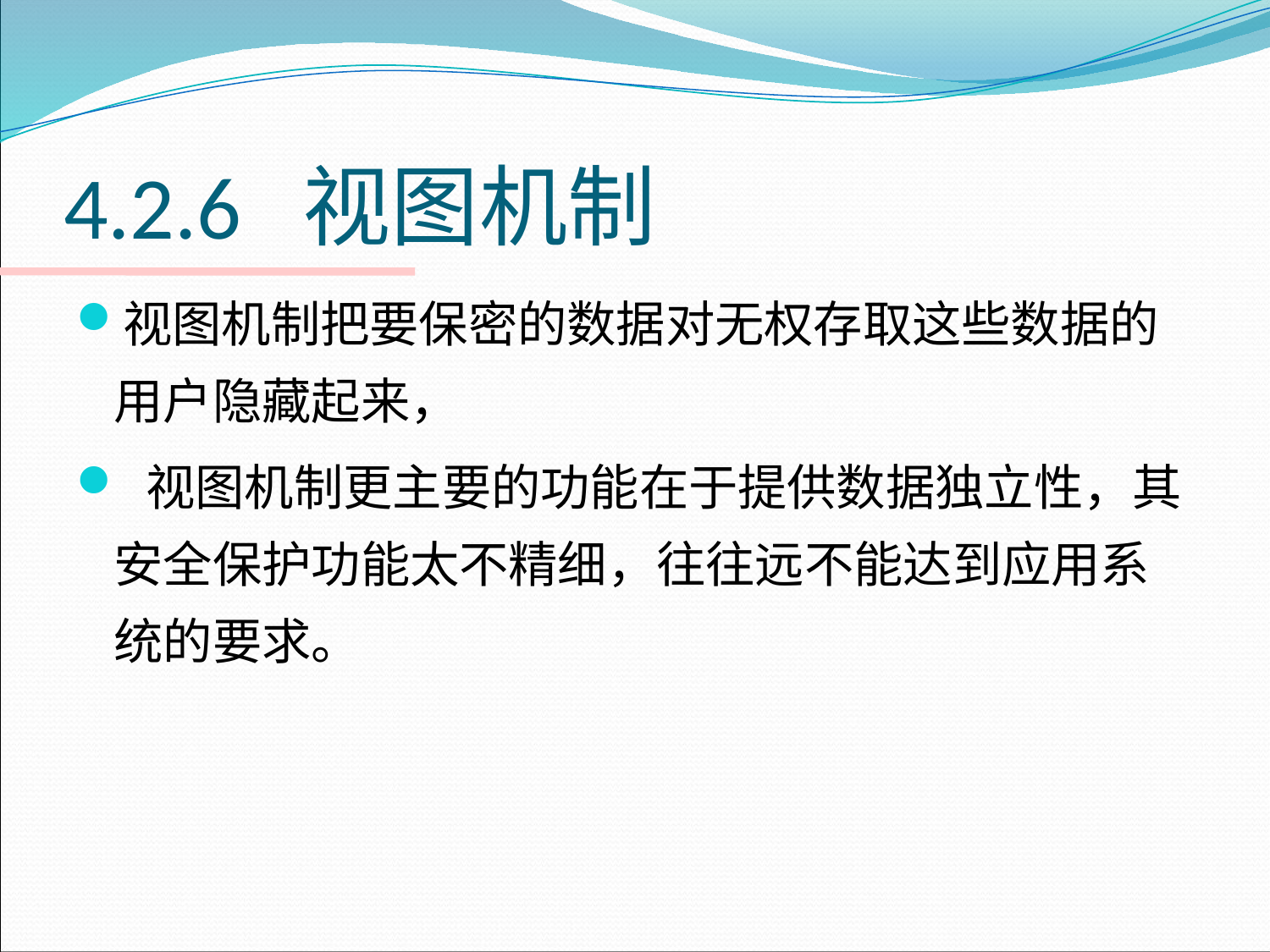

# 4.2.6  视图机制
视图机制把要保密的数据对无权存取这些数据的用户隐藏起来，
 视图机制更主要的功能在于提供数据独立性，其安全保护功能太不精细，往往远不能达到应用系统的要求。

476